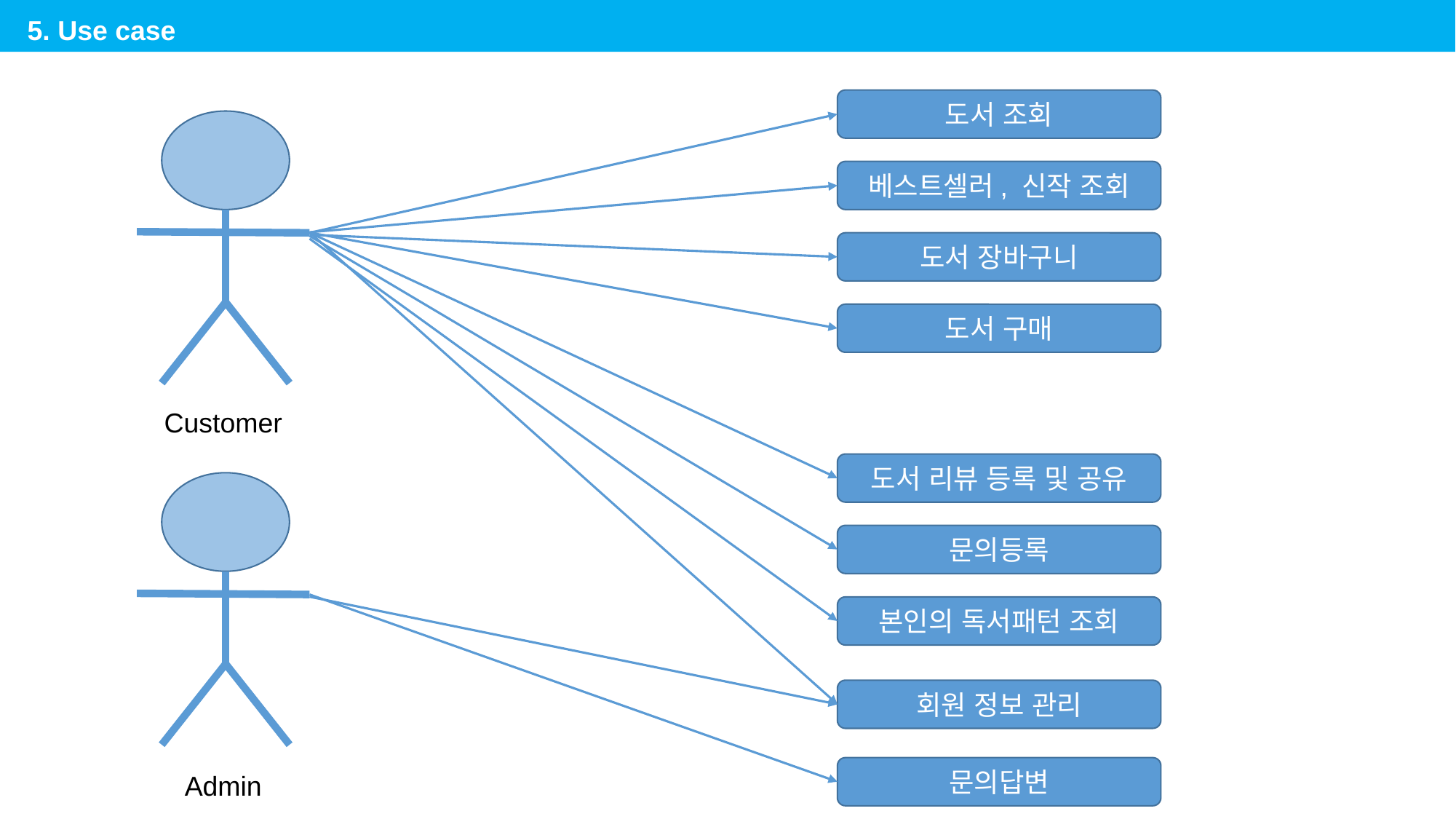

5. Use case
도서 조회

베스트셀러, 신작 조회
도서 장바구니
도서 구매
Customer
도서 리뷰 등록 및 공유

문의등록
본인의 독서패턴 조회
회원 정보 관리
문의답변
Admin